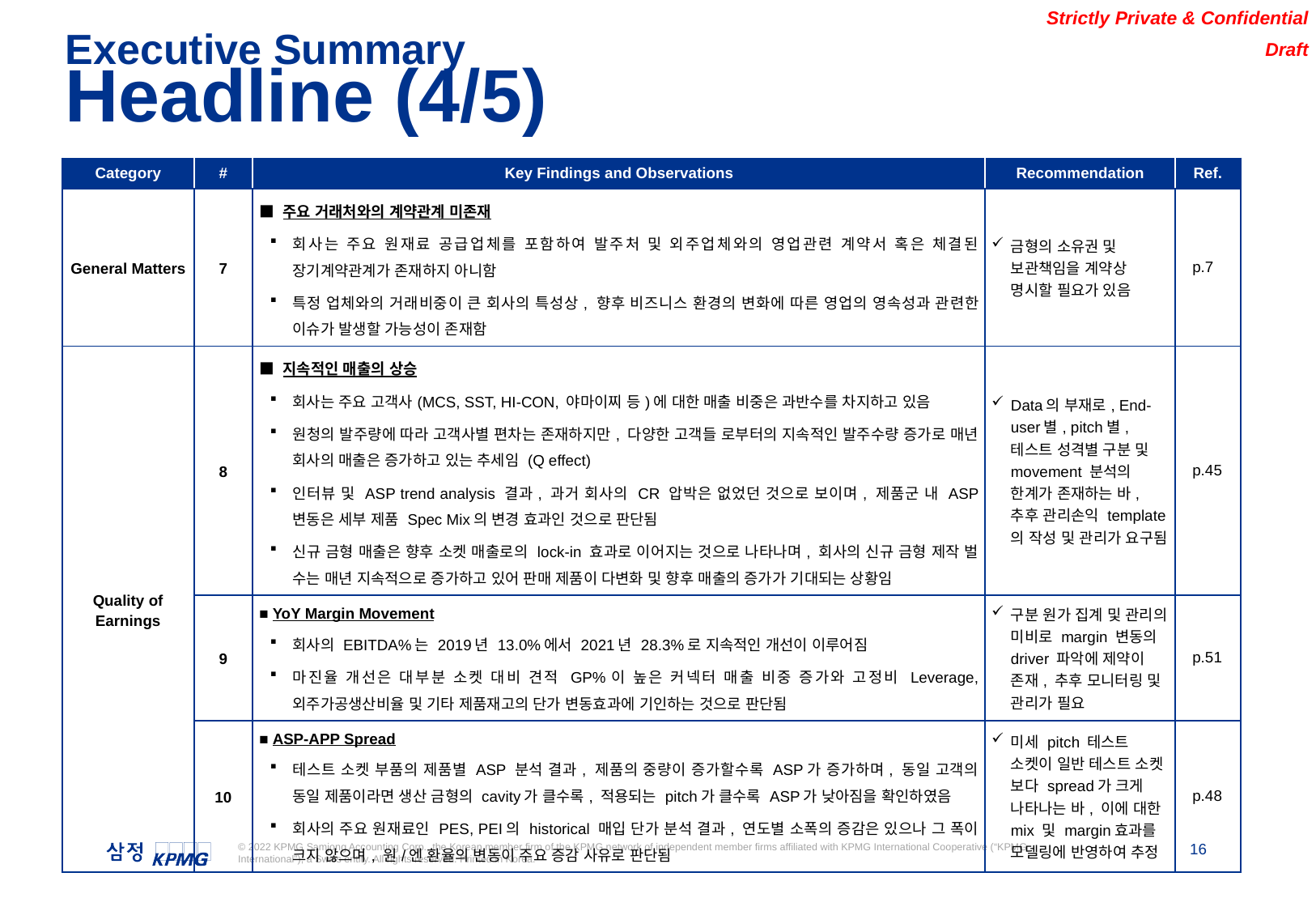

Executive Summary
Headline (4/5)
| Category | # | Key Findings and Observations | Recommendation | Ref. |
| --- | --- | --- | --- | --- |
| General Matters | 7 | ■ 주요 거래처와의 계약관계 미존재 회사는 주요 원재료 공급업체를 포함하여 발주처 및 외주업체와의 영업관련 계약서 혹은 체결된 장기계약관계가 존재하지 아니함 특정 업체와의 거래비중이 큰 회사의 특성상, 향후 비즈니스 환경의 변화에 따른 영업의 영속성과 관련한 이슈가 발생할 가능성이 존재함 | 금형의 소유권 및 보관책임을 계약상 명시할 필요가 있음 | p.7 |
| Quality of Earnings | 8 | ■ 지속적인 매출의 상승 회사는 주요 고객사(MCS, SST, HI-CON, 야마이찌 등)에 대한 매출 비중은 과반수를 차지하고 있음 원청의 발주량에 따라 고객사별 편차는 존재하지만, 다양한 고객들 로부터의 지속적인 발주수량 증가로 매년 회사의 매출은 증가하고 있는 추세임 (Q effect) 인터뷰 및 ASP trend analysis 결과, 과거 회사의 CR 압박은 없었던 것으로 보이며, 제품군 내 ASP 변동은 세부 제품 Spec Mix의 변경 효과인 것으로 판단됨 신규 금형 매출은 향후 소켓 매출로의 lock-in 효과로 이어지는 것으로 나타나며, 회사의 신규 금형 제작 벌 수는 매년 지속적으로 증가하고 있어 판매 제품이 다변화 및 향후 매출의 증가가 기대되는 상황임 | Data의 부재로, End-user별, pitch별, 테스트 성격별 구분 및 movement 분석의 한계가 존재하는 바, 추후 관리손익 template의 작성 및 관리가 요구됨 | p.45 |
|  | 9 | ■ YoY Margin Movement 회사의 EBITDA%는 2019년 13.0%에서 2021년 28.3%로 지속적인 개선이 이루어짐 마진율 개선은 대부분 소켓 대비 견적 GP%이 높은 커넥터 매출 비중 증가와 고정비 Leverage, 외주가공생산비율 및 기타 제품재고의 단가 변동효과에 기인하는 것으로 판단됨 | 구분 원가 집계 및 관리의 미비로 margin 변동의 driver 파악에 제약이 존재, 추후 모니터링 및 관리가 필요 | p.51 |
|  | 10 | ■ ASP-APP Spread 테스트 소켓 부품의 제품별 ASP 분석 결과, 제품의 중량이 증가할수록 ASP가 증가하며, 동일 고객의 동일 제품이라면 생산 금형의 cavity가 클수록, 적용되는 pitch가 클수록 ASP가 낮아짐을 확인하였음 회사의 주요 원재료인 PES, PEI의 historical 매입 단가 분석 결과, 연도별 소폭의 증감은 있으나 그 폭이 크지 않으며, 원/엔 환율의 변동이 주요 증감 사유로 판단됨 | 미세 pitch 테스트 소켓이 일반 테스트 소켓 보다 spread가 크게 나타나는 바, 이에 대한 mix 및 margin효과를 모델링에 반영하여 추정 | p.48 |